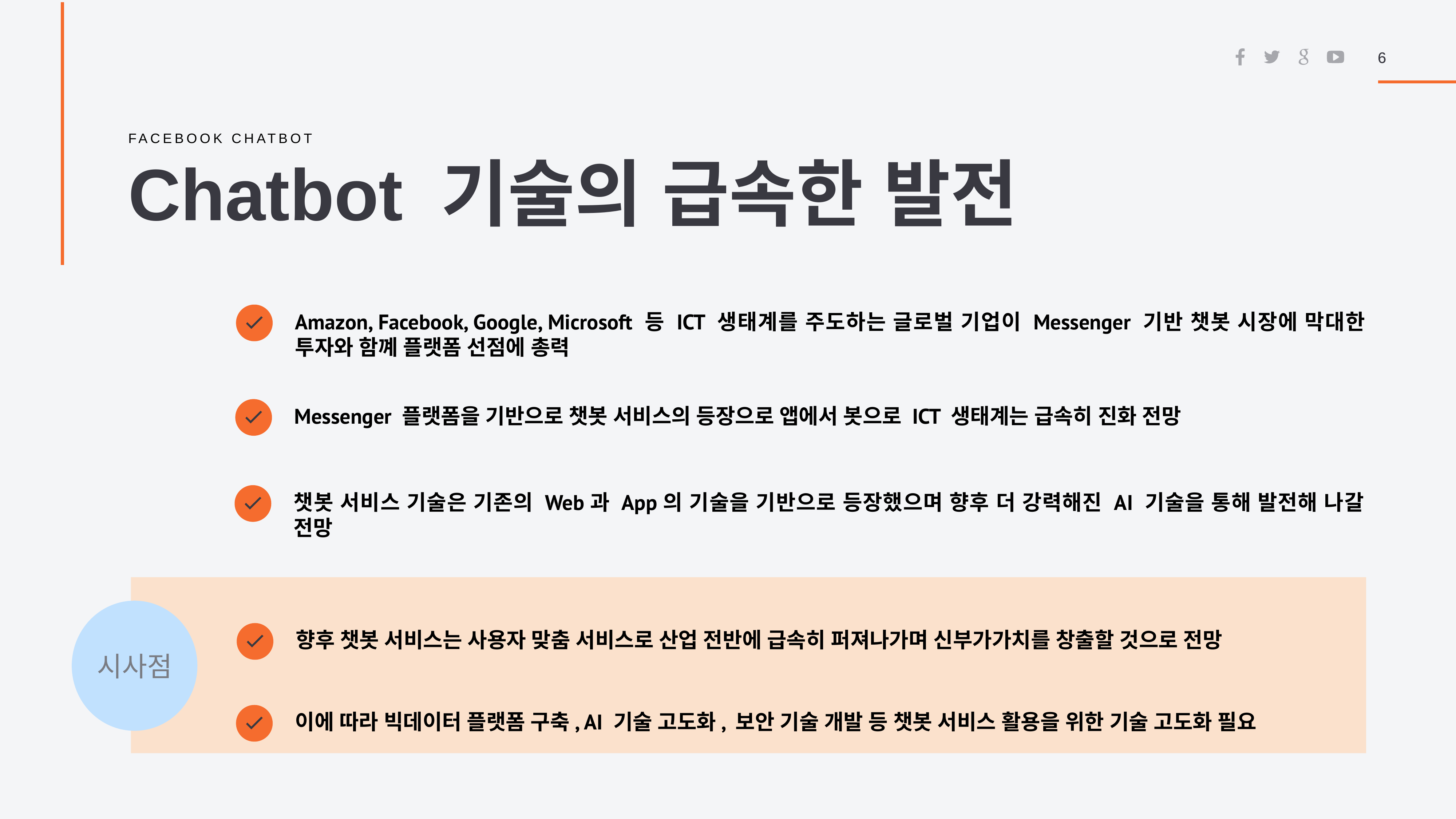

6
6
Facebook Chatbot
Chatbot 기술의 급속한 발전

Amazon, Facebook, Google, Microsoft 등 ICT 생태계를 주도하는 글로벌 기업이 Messenger 기반 챗봇 시장에 막대한 투자와 함꼐 플랫폼 선점에 총력

Messenger 플랫폼을 기반으로 챗봇 서비스의 등장으로 앱에서 봇으로 ICT 생태계는 급속히 진화 전망

챗봇 서비스 기술은 기존의 Web과 App의 기술을 기반으로 등장했으며 향후 더 강력해진 AI 기술을 통해 발전해 나갈 전망

시사점

향후 챗봇 서비스는 사용자 맞춤 서비스로 산업 전반에 급속히 퍼져나가며 신부가가치를 창출할 것으로 전망

이에 따라 빅데이터 플랫폼 구축, AI 기술 고도화, 보안 기술 개발 등 챗봇 서비스 활용을 위한 기술 고도화 필요